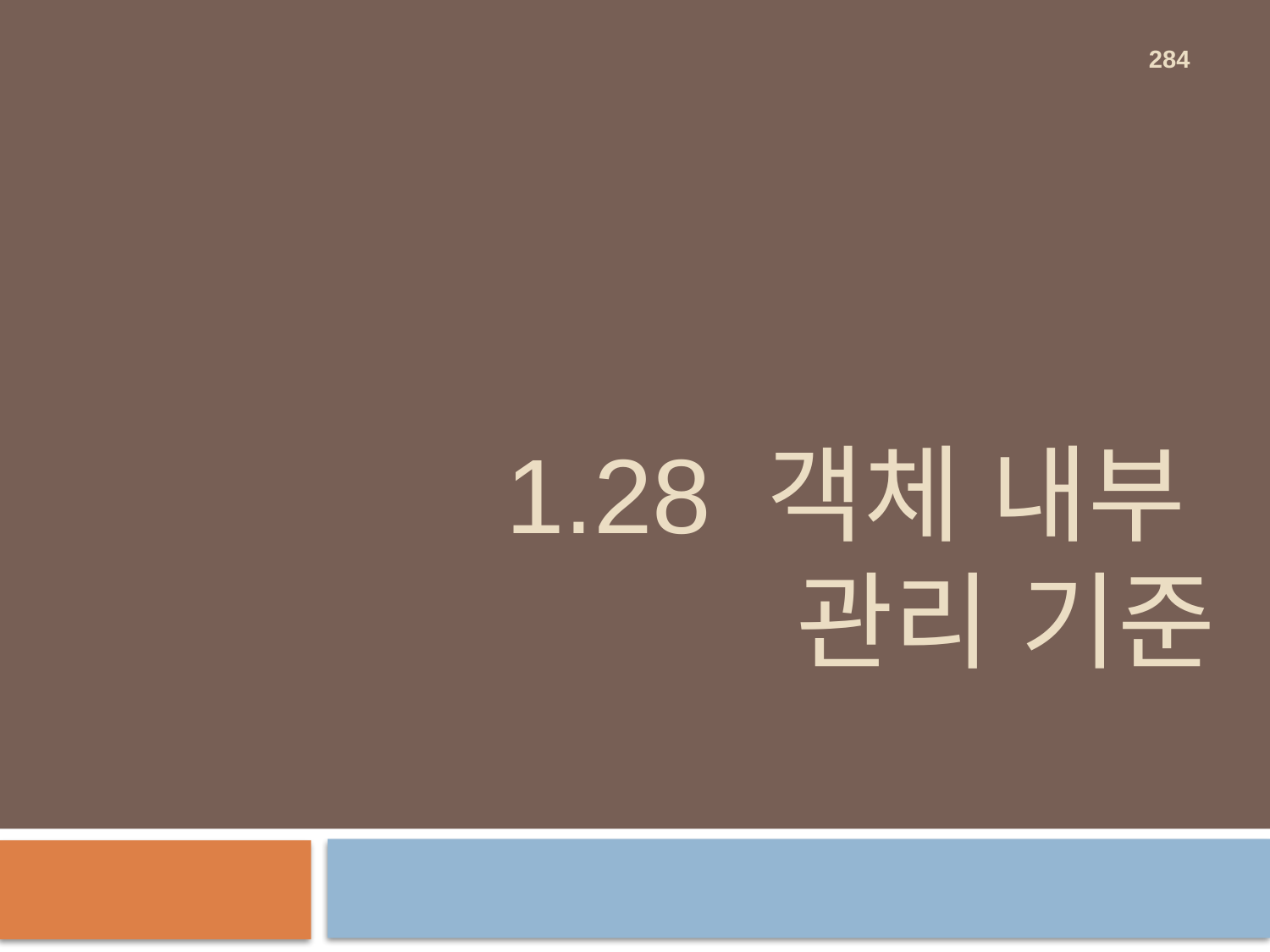

284
# 1.28 객체 내부 관리 기준